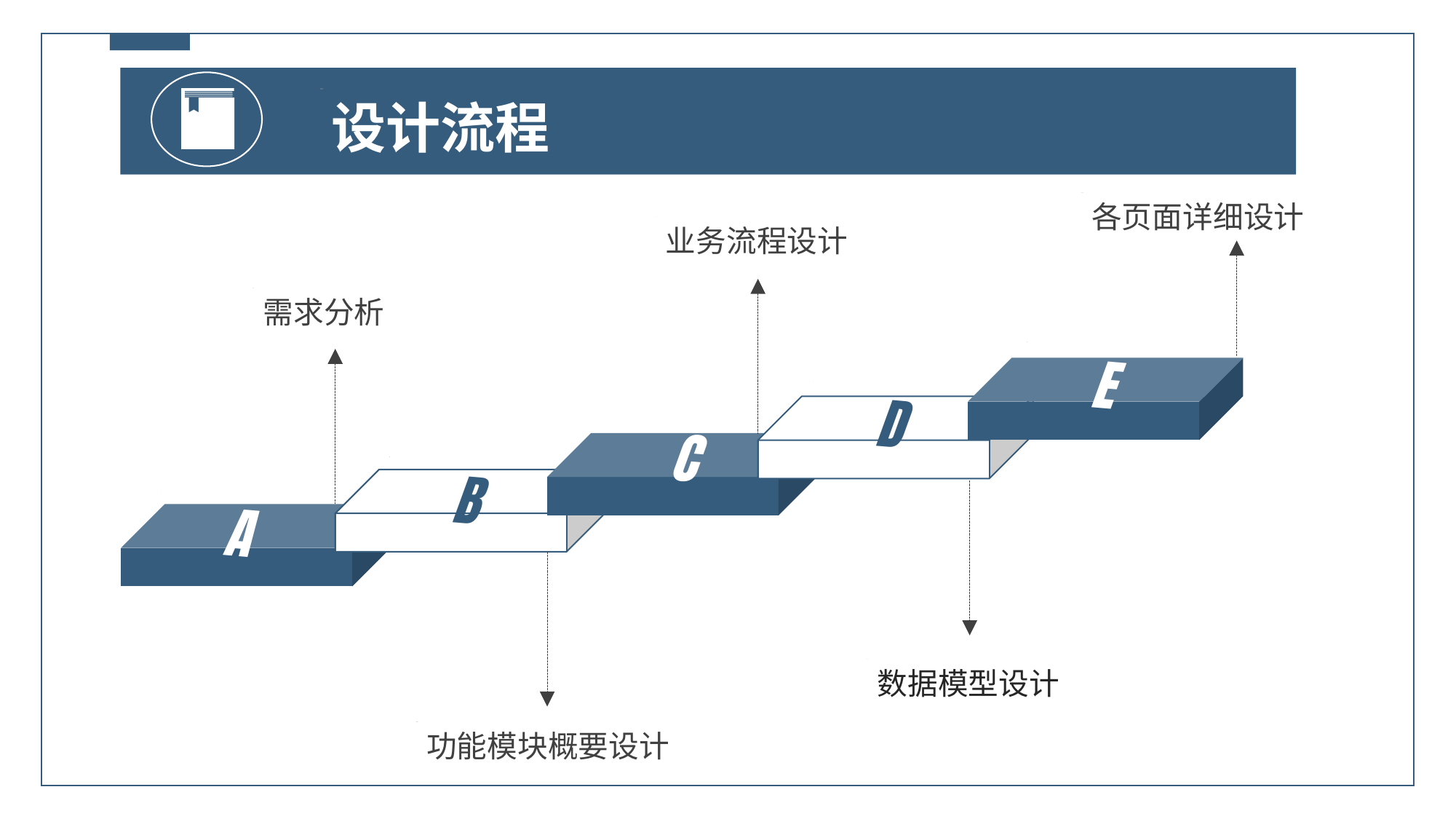

设计流程
各页面详细设计
业务流程设计
需求分析
E

D

C

B

A

数据模型设计
功能模块概要设计